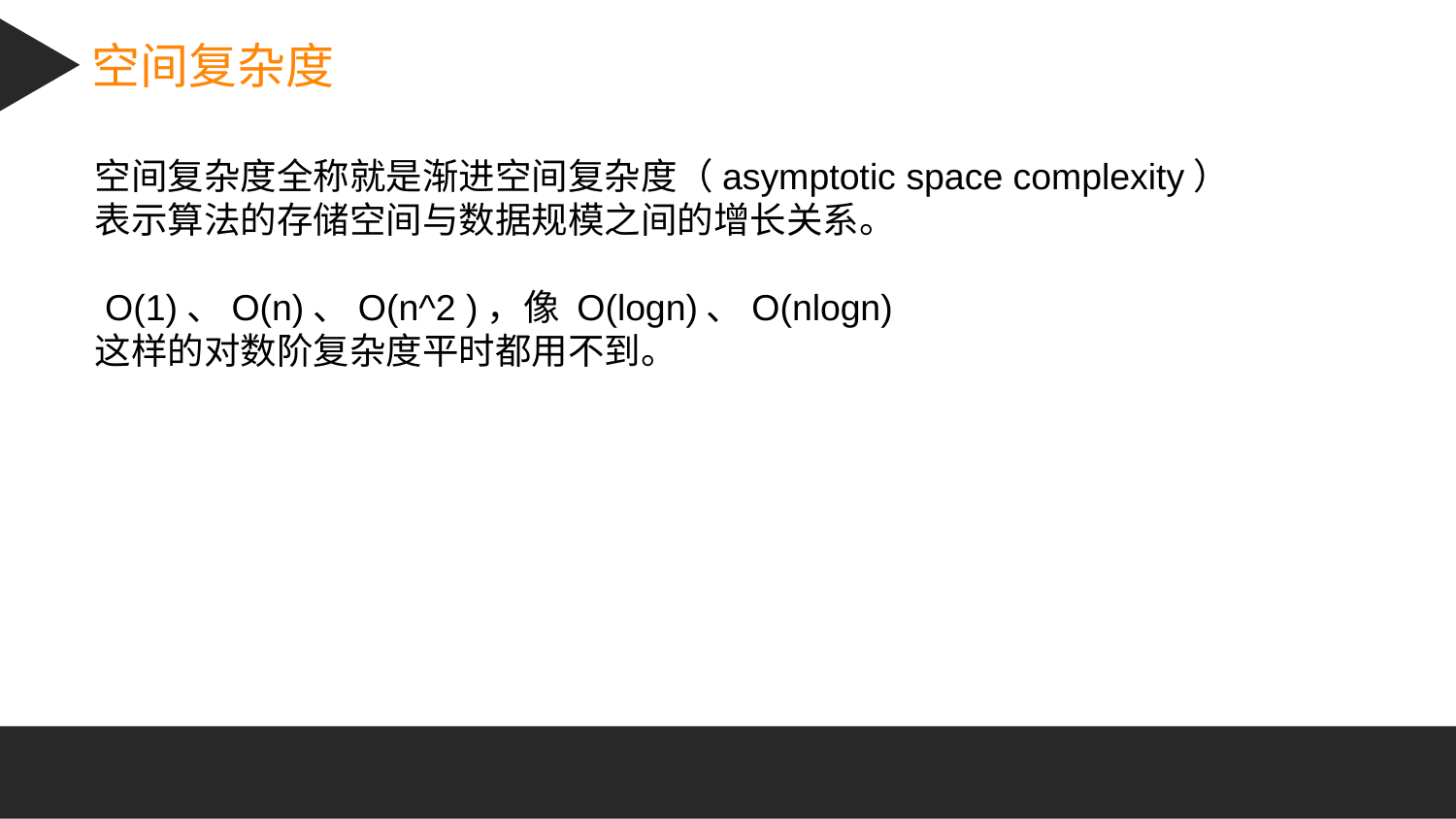

空间复杂度
空间复杂度全称就是渐进空间复杂度（asymptotic space complexity）
表示算法的存储空间与数据规模之间的增长关系。

 O(1)、O(n)、O(n^2 )，像 O(logn)、O(nlogn)
这样的对数阶复杂度平时都用不到。